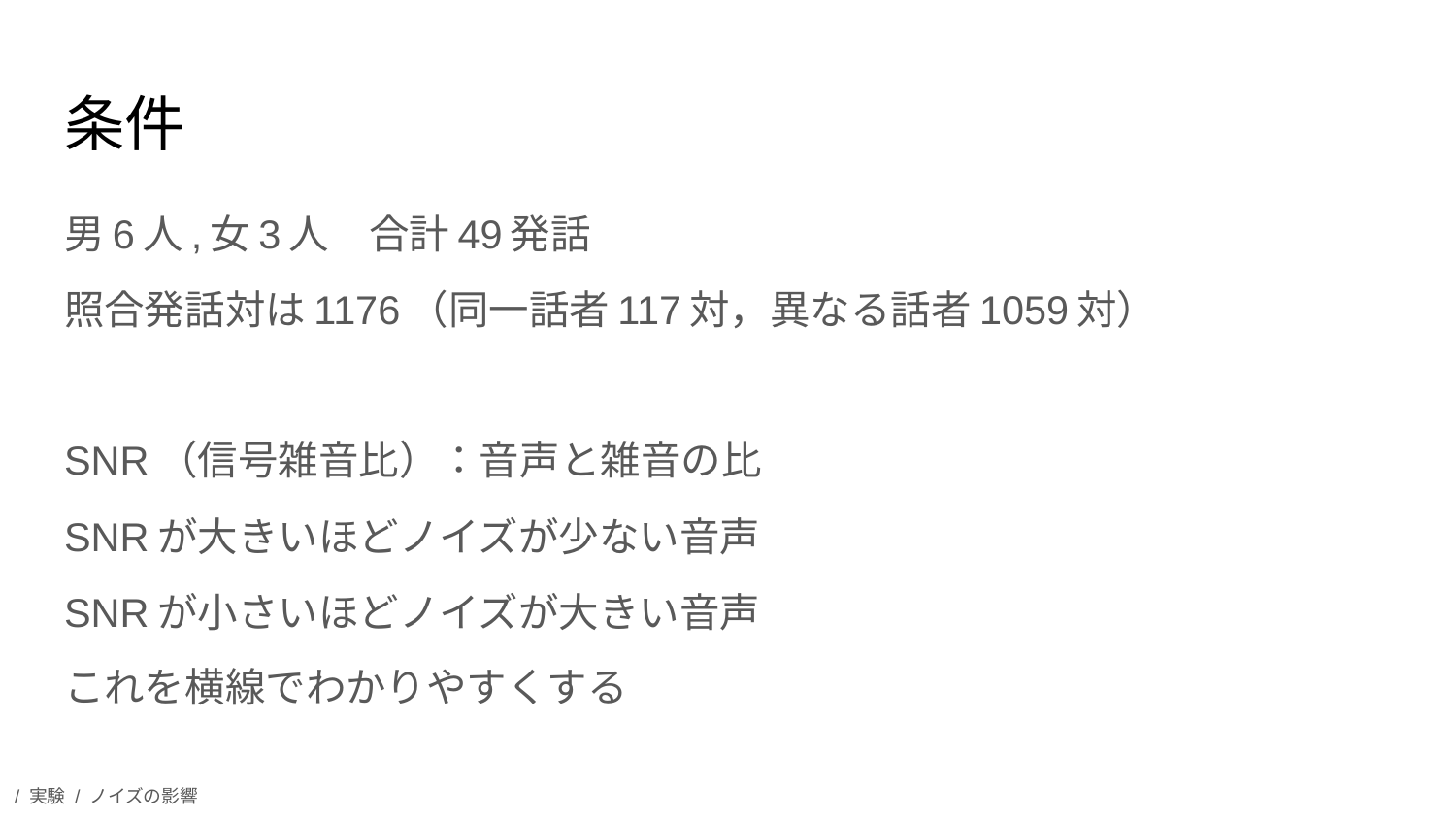

# 条件
男6人,女3人　合計49発話
照合発話対は1176（同一話者117対，異なる話者1059対）

SNR（信号雑音比）：音声と雑音の比
SNRが大きいほどノイズが少ない音声
SNRが小さいほどノイズが大きい音声
これを横線でわかりやすくする

/ 実験 / ノイズの影響